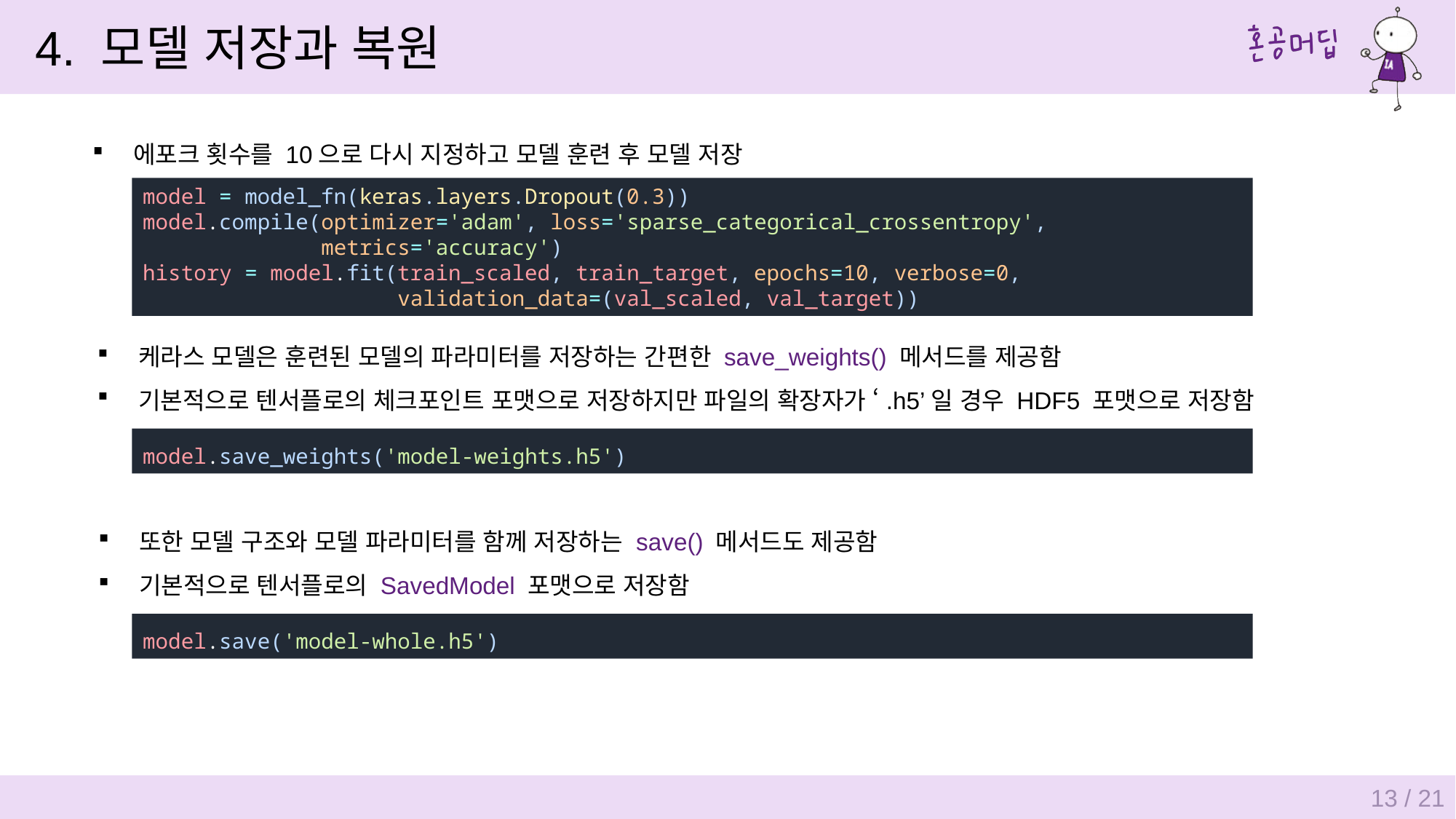

4. 모델 저장과 복원
에포크 횟수를 10으로 다시 지정하고 모델 훈련 후 모델 저장
model = model_fn(keras.layers.Dropout(0.3))
model.compile(optimizer='adam', loss='sparse_categorical_crossentropy',
              metrics='accuracy')
history = model.fit(train_scaled, train_target, epochs=10, verbose=0,
                    validation_data=(val_scaled, val_target))
케라스 모델은 훈련된 모델의 파라미터를 저장하는 간편한 save_weights() 메서드를 제공함
기본적으로 텐서플로의 체크포인트 포맷으로 저장하지만 파일의 확장자가 ‘.h5’일 경우 HDF5 포맷으로 저장함
model.save_weights('model-weights.h5')
또한 모델 구조와 모델 파라미터를 함께 저장하는 save() 메서드도 제공함
기본적으로 텐서플로의 SavedModel 포맷으로 저장함
model.save('model-whole.h5')
13 / 21